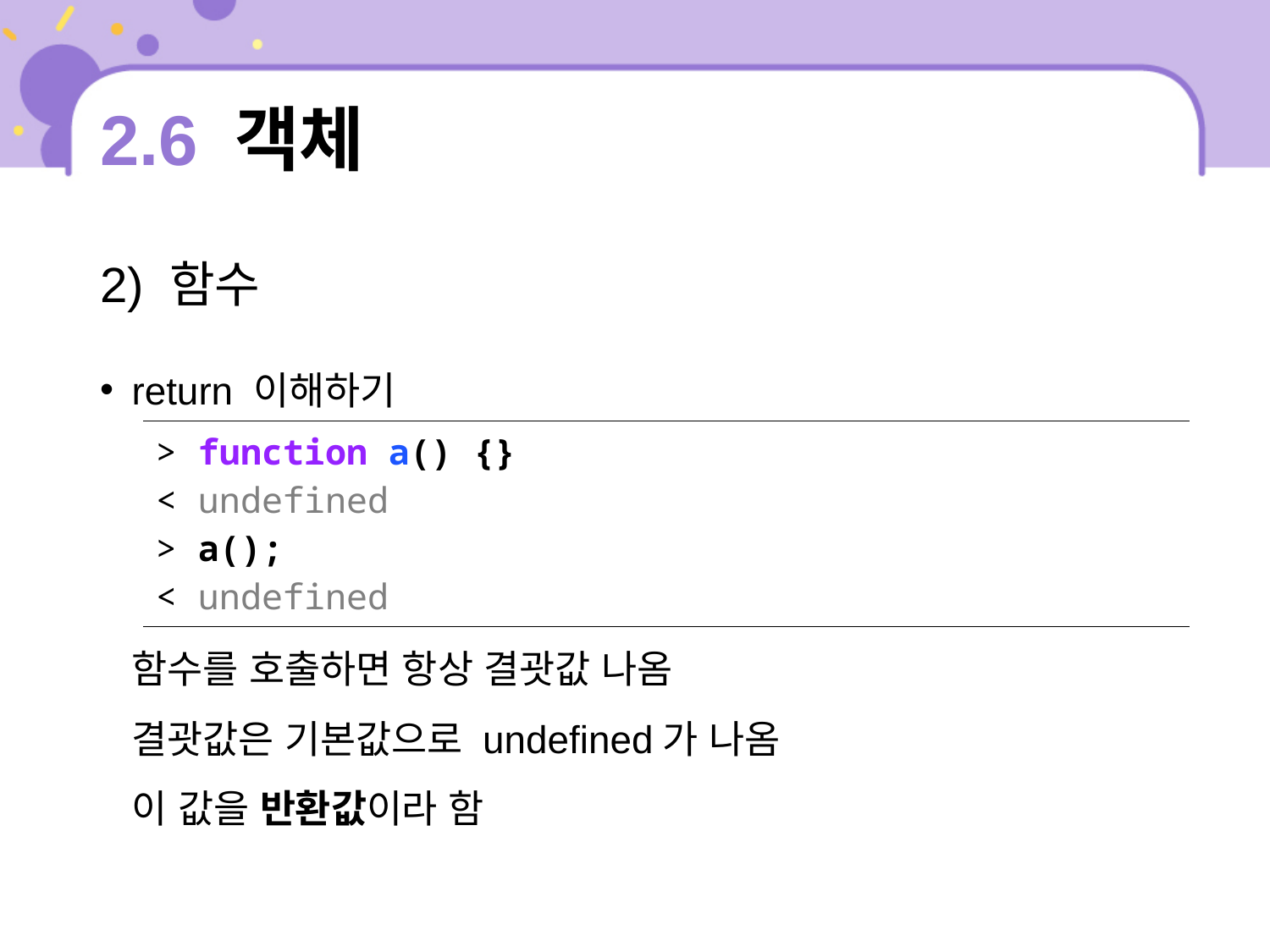

# 2.6 객체
2) 함수
return 이해하기
함수를 호출하면 항상 결괏값 나옴
결괏값은 기본값으로 undefined가 나옴
이 값을 반환값이라 함
| > function a() {} < undefined > a(); < undefined |
| --- |